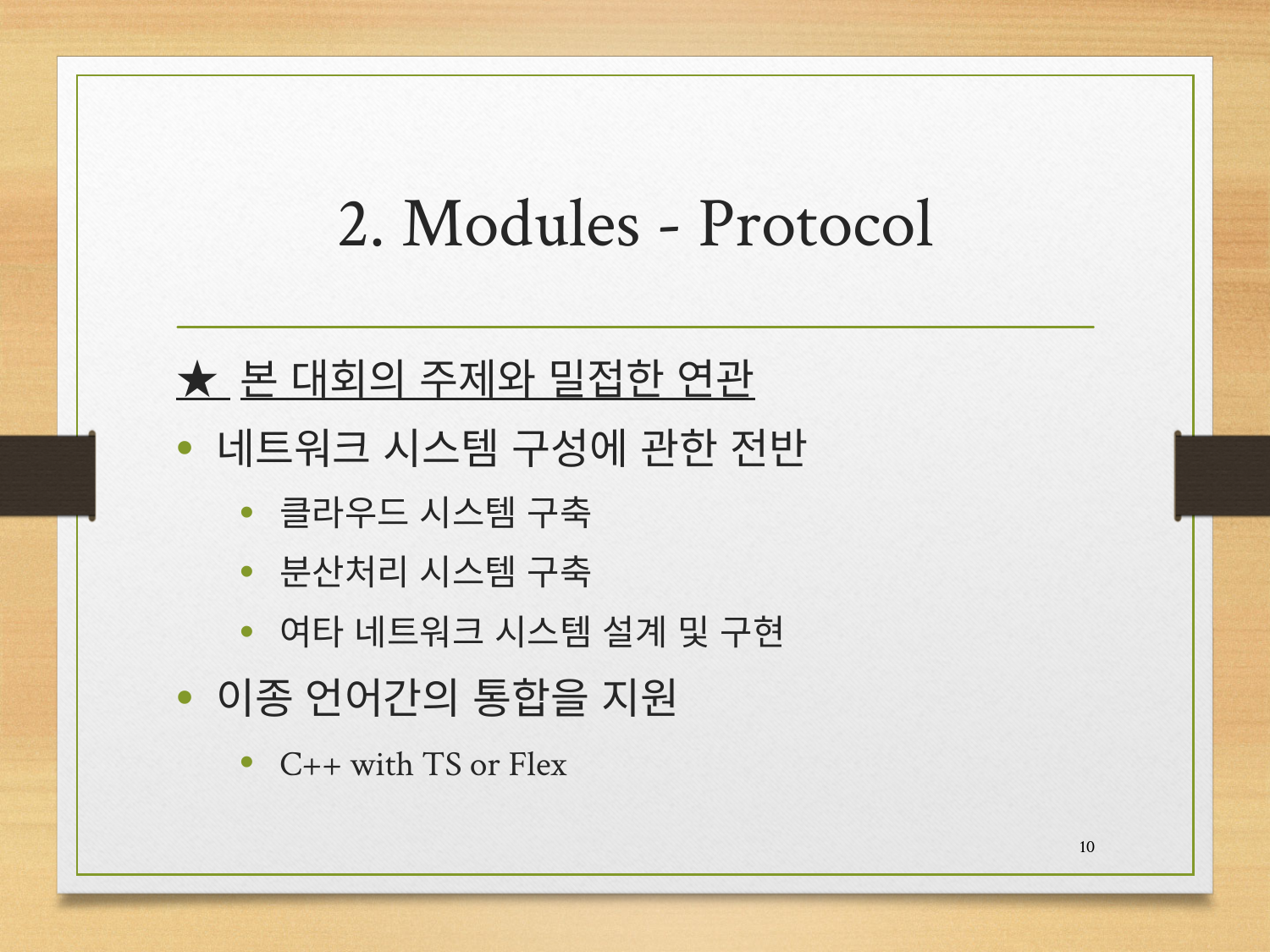

# 2. Modules - Protocol
★ 본 대회의 주제와 밀접한 연관
네트워크 시스템 구성에 관한 전반
클라우드 시스템 구축
분산처리 시스템 구축
여타 네트워크 시스템 설계 및 구현
이종 언어간의 통합을 지원
C++ with TS or Flex
10